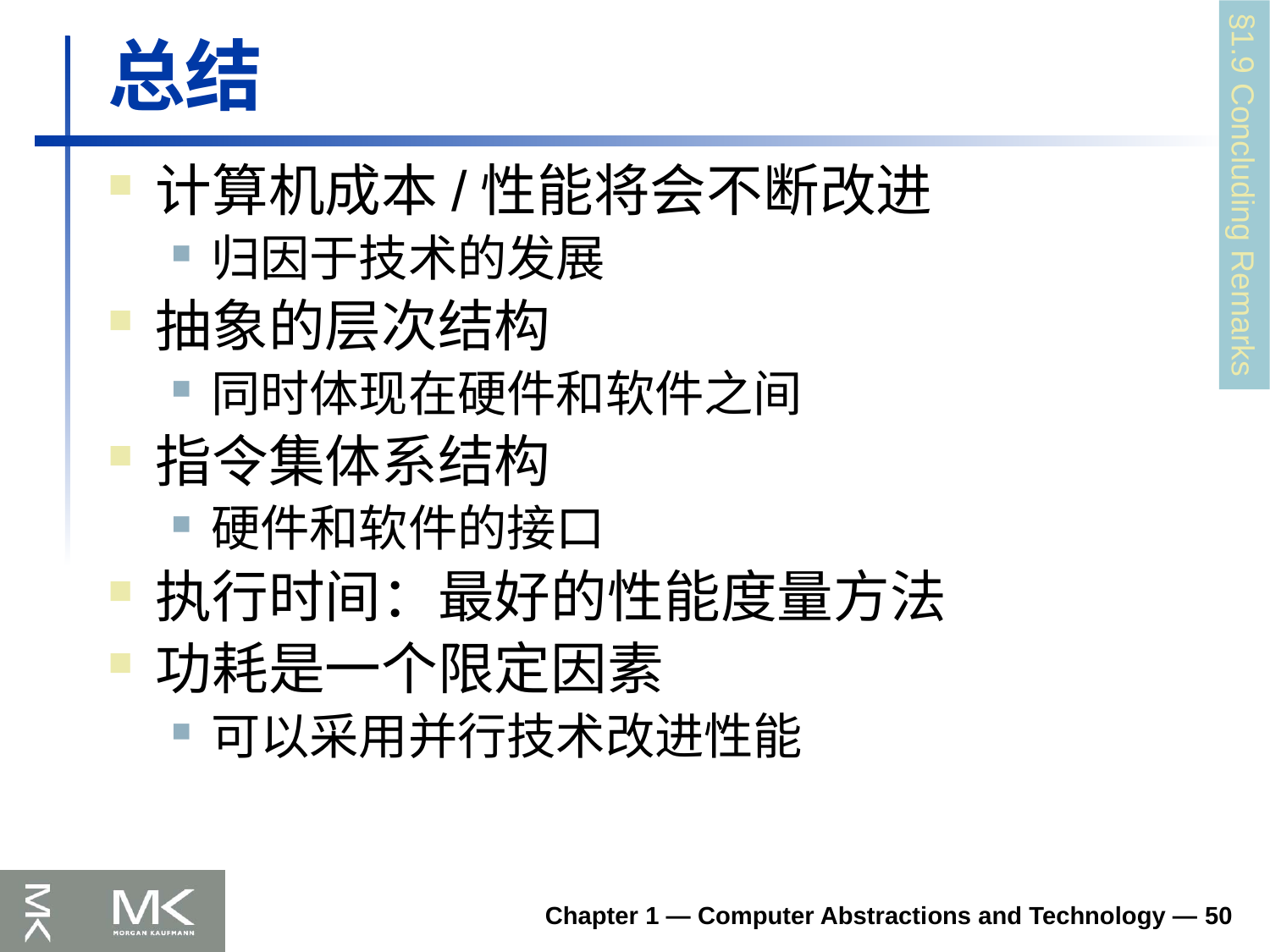

# 总结
计算机成本/性能将会不断改进
归因于技术的发展
抽象的层次结构
同时体现在硬件和软件之间
指令集体系结构
硬件和软件的接口
执行时间：最好的性能度量方法
功耗是一个限定因素
可以采用并行技术改进性能
§1.9 Concluding Remarks
Chapter 1 — Computer Abstractions and Technology — 50